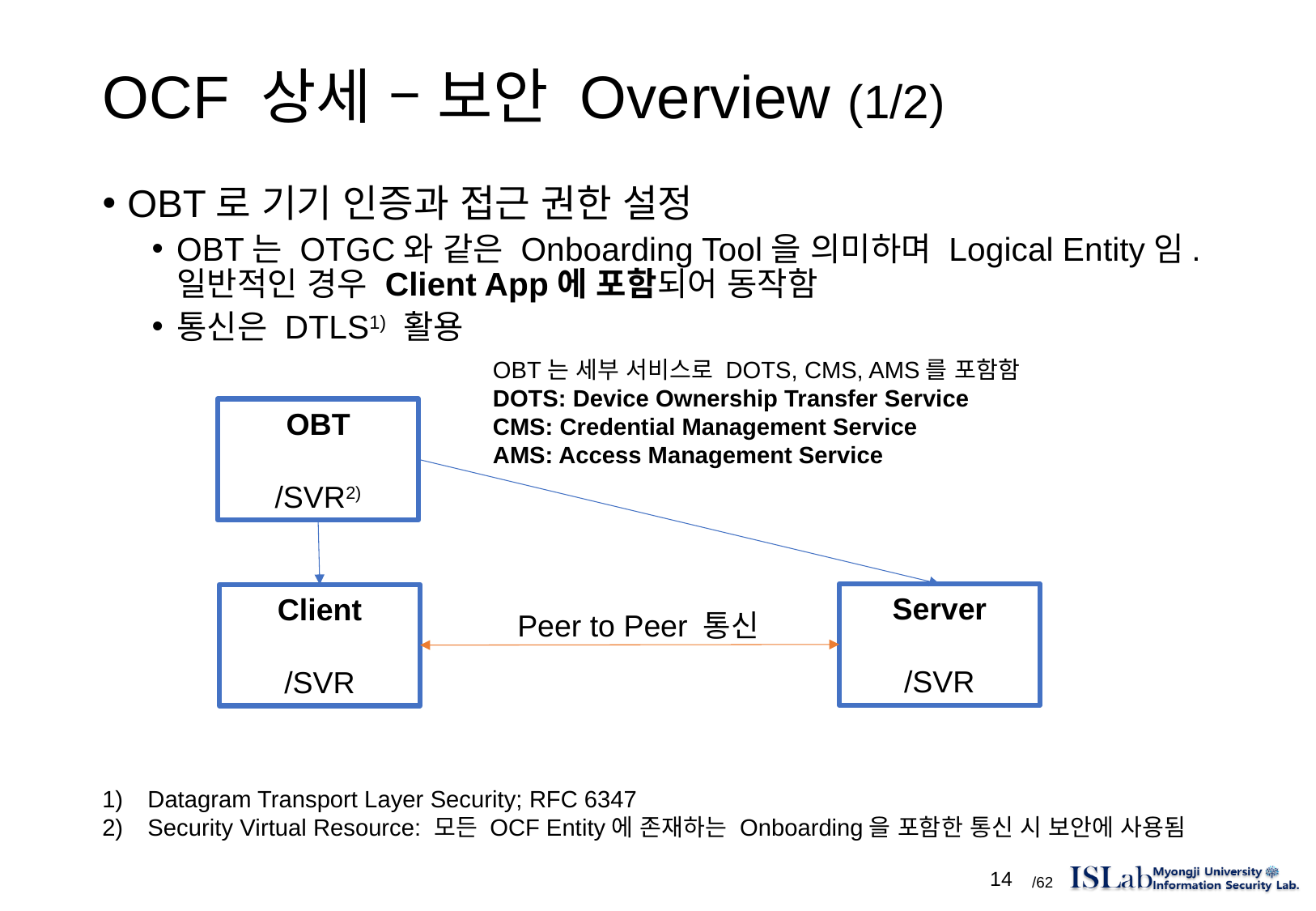

# OCF 상세 – 보안 Overview (1/2)
OBT로 기기 인증과 접근 권한 설정
OBT는 OTGC와 같은 Onboarding Tool을 의미하며 Logical Entity임. 일반적인 경우 Client App에 포함되어 동작함
통신은 DTLS1) 활용
OBT는 세부 서비스로 DOTS, CMS, AMS를 포함함
DOTS: Device Ownership Transfer Service
CMS: Credential Management Service
AMS: Access Management Service
OBT

/SVR2)
Server

/SVR
Client

/SVR
Peer to Peer 통신
Datagram Transport Layer Security; RFC 6347
Security Virtual Resource: 모든 OCF Entity에 존재하는 Onboarding을 포함한 통신 시 보안에 사용됨
 14